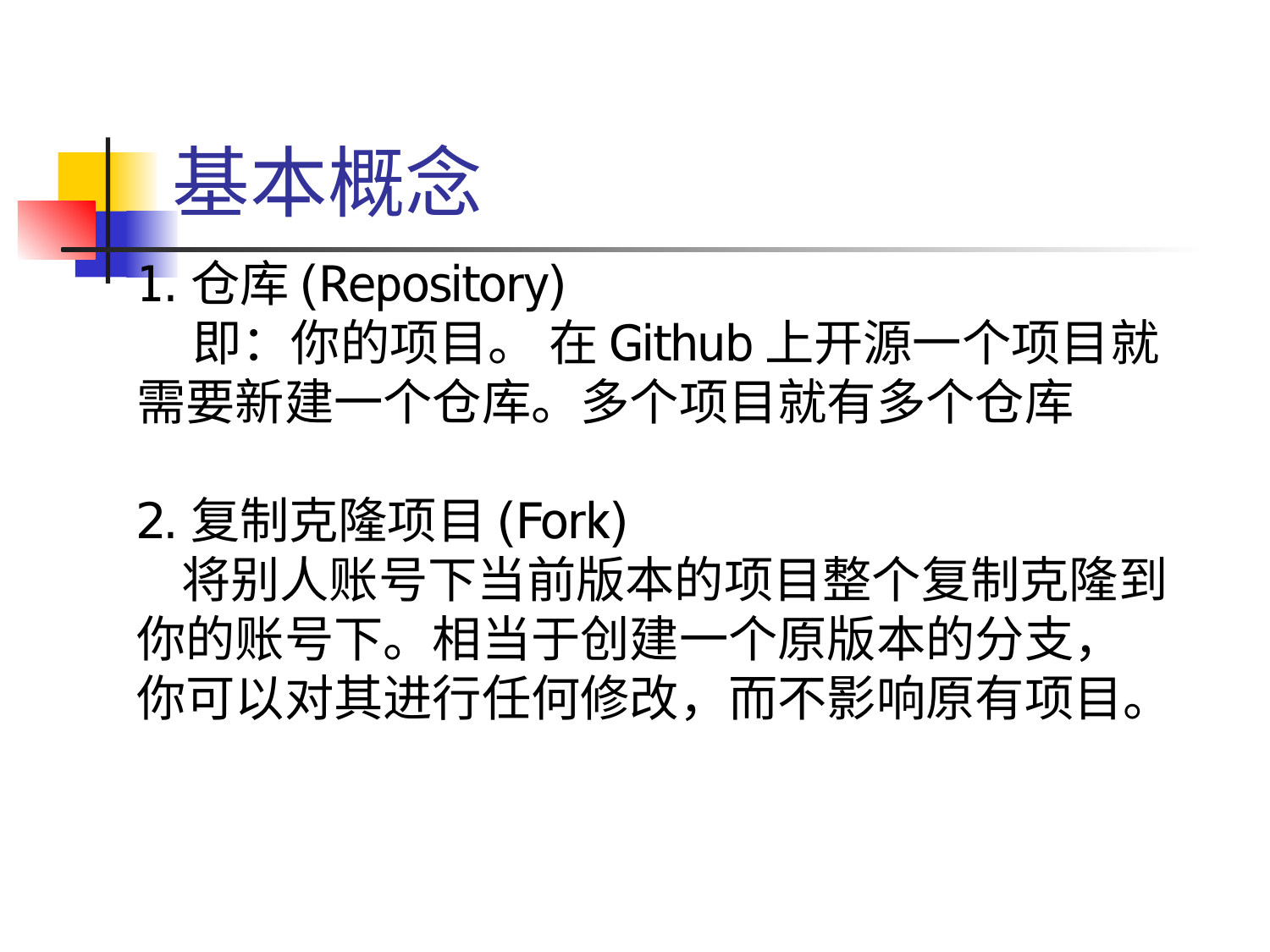

# 基本概念
1.仓库(Repository)
    即：你的项目。 在Github上开源一个项目就
需要新建一个仓库。多个项目就有多个仓库

2.复制克隆项目(Fork)
   将别人账号下当前版本的项目整个复制克隆到
你的账号下。相当于创建一个原版本的分支，
你可以对其进行任何修改，而不影响原有项目。